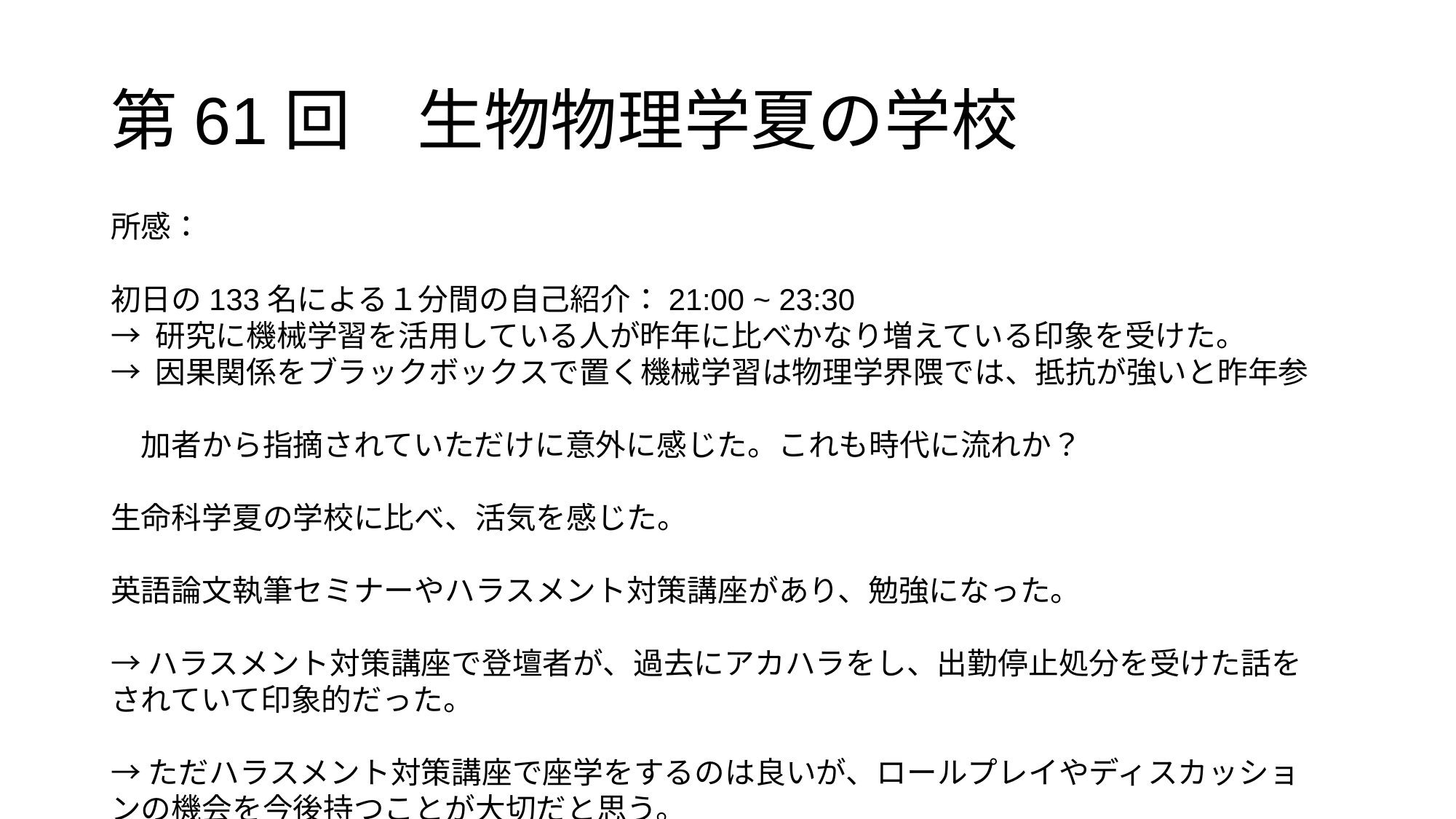

# 第61回　生物物理学夏の学校
所感：

初日の133名による１分間の自己紹介：21:00 ~ 23:30
→ 研究に機械学習を活用している人が昨年に比べかなり増えている印象を受けた。
→ 因果関係をブラックボックスで置く機械学習は物理学界隈では、抵抗が強いと昨年参
　加者から指摘されていただけに意外に感じた。これも時代に流れか？

生命科学夏の学校に比べ、活気を感じた。

英語論文執筆セミナーやハラスメント対策講座があり、勉強になった。

→ハラスメント対策講座で登壇者が、過去にアカハラをし、出勤停止処分を受けた話をされていて印象的だった。

→ただハラスメント対策講座で座学をするのは良いが、ロールプレイやディスカッションの機会を今後持つことが大切だと思う。